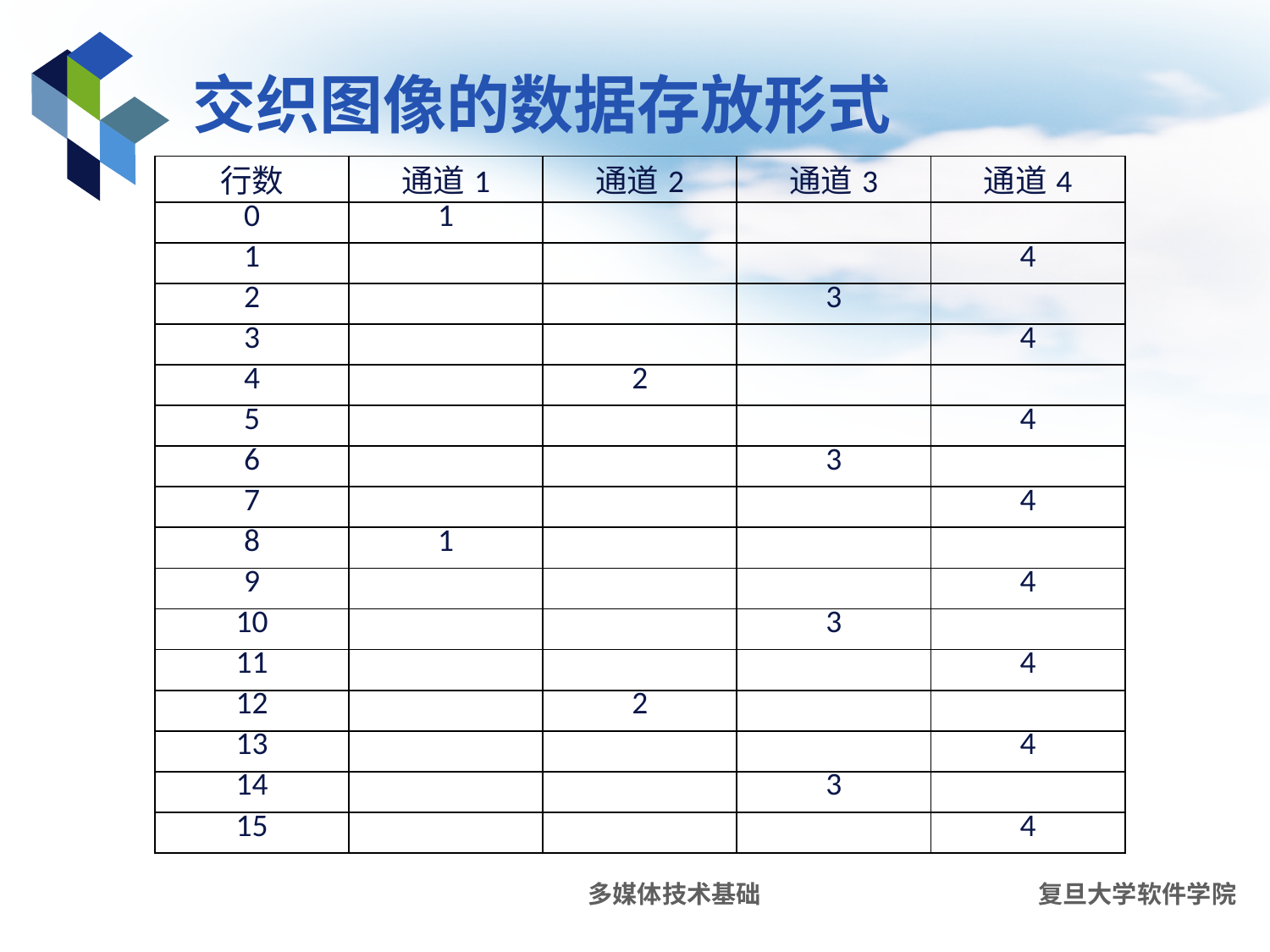

# 交织图像的数据存放形式
| 行数 | 通道1 | 通道2 | 通道3 | 通道4 |
| --- | --- | --- | --- | --- |
| 0 | 1 |  |  |  |
| 1 |  |  |  | 4 |
| 2 |  |  | 3 |  |
| 3 |  |  |  | 4 |
| 4 |  | 2 |  |  |
| 5 |  |  |  | 4 |
| 6 |  |  | 3 |  |
| 7 |  |  |  | 4 |
| 8 | 1 |  |  |  |
| 9 |  |  |  | 4 |
| 10 |  |  | 3 |  |
| 11 |  |  |  | 4 |
| 12 |  | 2 |  |  |
| 13 |  |  |  | 4 |
| 14 |  |  | 3 |  |
| 15 |  |  |  | 4 |
多媒体技术基础